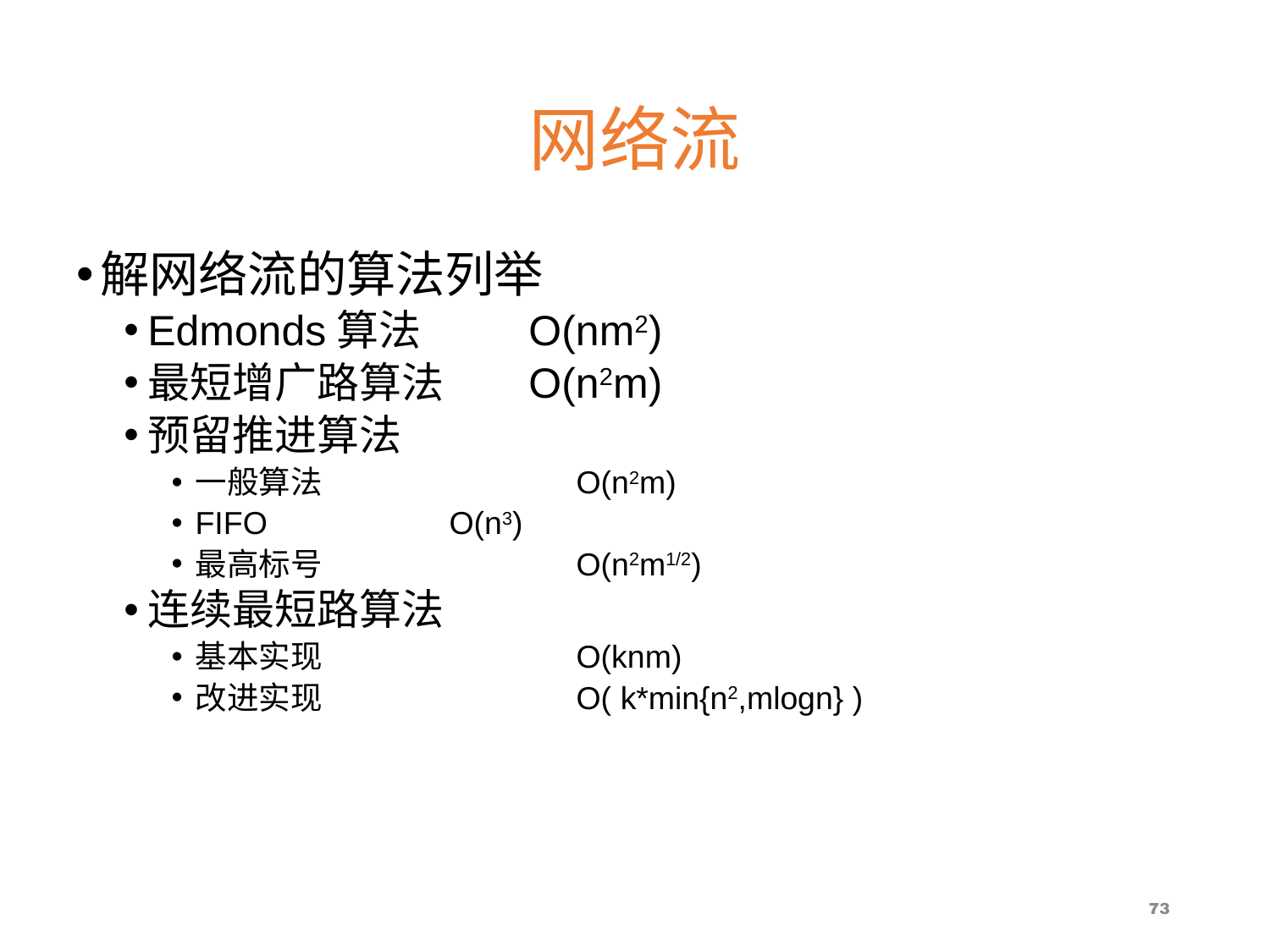

# 网络流
解网络流的算法列举
Edmonds算法	O(nm2)
最短增广路算法	O(n2m)
预留推进算法
一般算法		O(n2m)
FIFO		O(n3)
最高标号		O(n2m1/2)
连续最短路算法
基本实现		O(knm)
改进实现		O( k*min{n2,mlogn} )
73